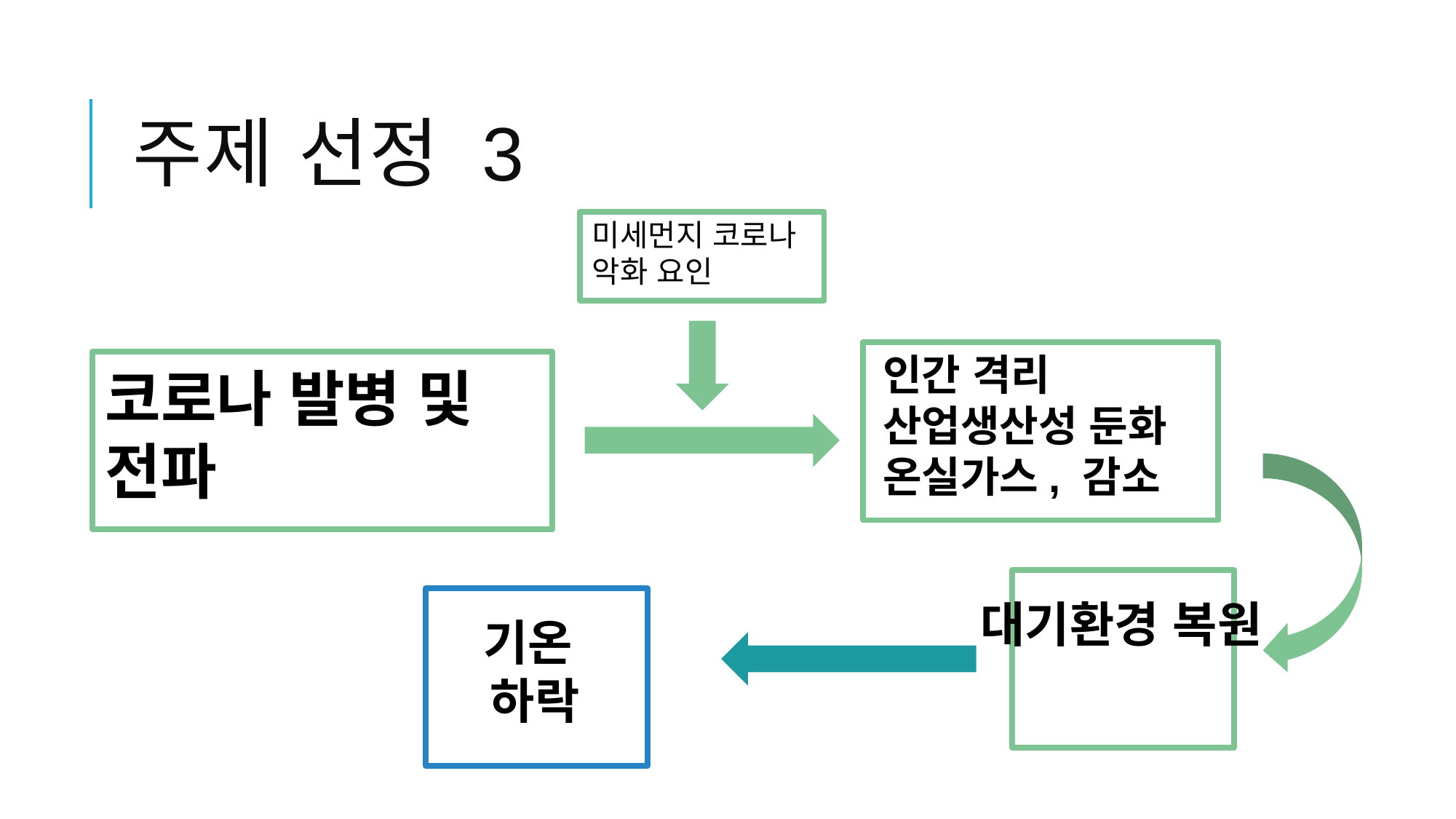

# 주제 선정 3
미세먼지 코로나 악화 요인

인간 격리
산업생산성 둔화
온실가스, 감소

코로나 발병 및 전파

대기환경 복원
기온
하락